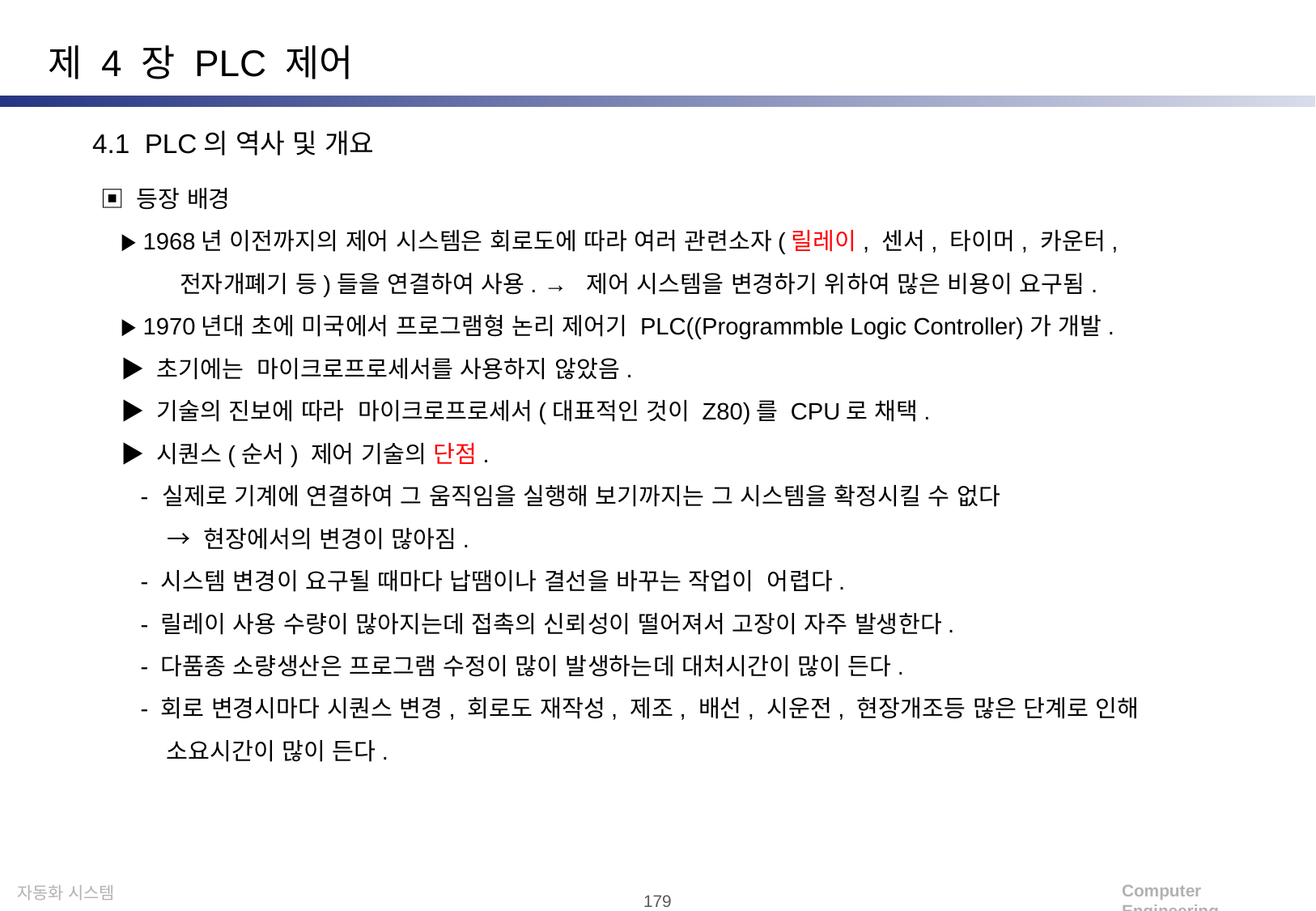

제 4 장 PLC 제어
4.1  PLC의 역사 및 개요
▣ 등장 배경
   ▶ 1968년 이전까지의 제어 시스템은 회로도에 따라 여러 관련소자(릴레이, 센서, 타이머, 카운터,
           전자개폐기 등)들을 연결하여 사용. →  제어 시스템을 변경하기 위하여 많은 비용이 요구됨.
   ▶ 1970년대 초에 미국에서 프로그램형 논리 제어기 PLC((Programmble Logic Controller)가 개발.
   ▶ 초기에는  마이크로프로세서를 사용하지 않았음.
   ▶ 기술의 진보에 따라  마이크로프로세서(대표적인 것이 Z80)를 CPU로 채택.
   ▶ 시퀀스(순서) 제어 기술의 단점.
      -  실제로 기계에 연결하여 그 움직임을 실행해 보기까지는 그 시스템을 확정시킬 수 없다
          → 현장에서의 변경이 많아짐.
      - 시스템 변경이 요구될 때마다 납땜이나 결선을 바꾸는 작업이  어렵다.
      - 릴레이 사용 수량이 많아지는데 접촉의 신뢰성이 떨어져서 고장이 자주 발생한다.
      - 다품종 소량생산은 프로그램 수정이 많이 발생하는데 대처시간이 많이 든다.
      - 회로 변경시마다 시퀀스 변경, 회로도 재작성, 제조, 배선, 시운전, 현장개조등 많은 단계로 인해
         소요시간이 많이 든다.